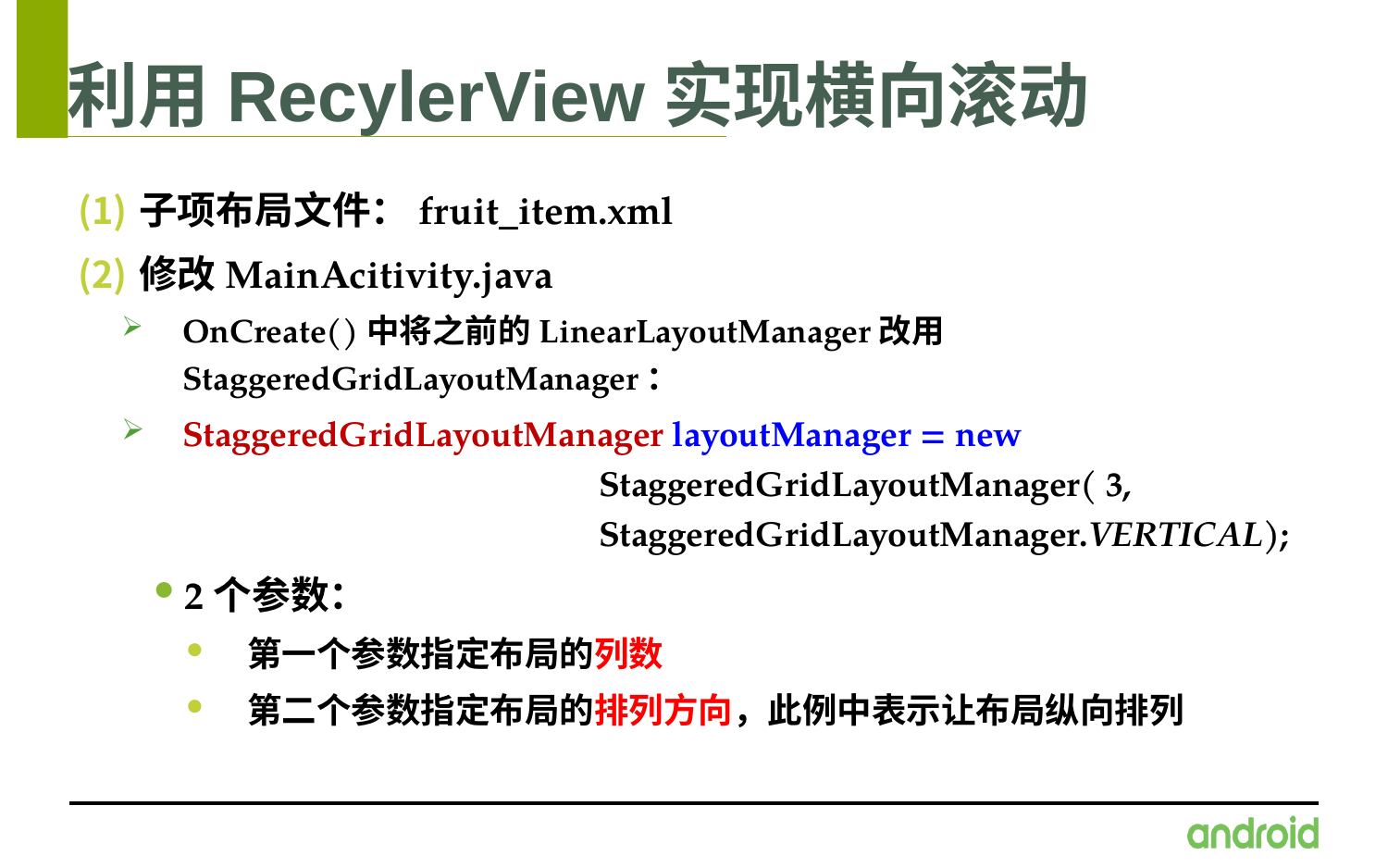

# 利用RecylerView实现横向滚动
子项布局文件：fruit_item.xml
修改MainAcitivity.java
OnCreate()中将之前的LinearLayoutManager改用StaggeredGridLayoutManager：
StaggeredGridLayoutManager layoutManager = new
			StaggeredGridLayoutManager( 3,
			StaggeredGridLayoutManager.VERTICAL);
2个参数：
第一个参数指定布局的列数
第二个参数指定布局的排列方向，此例中表示让布局纵向排列